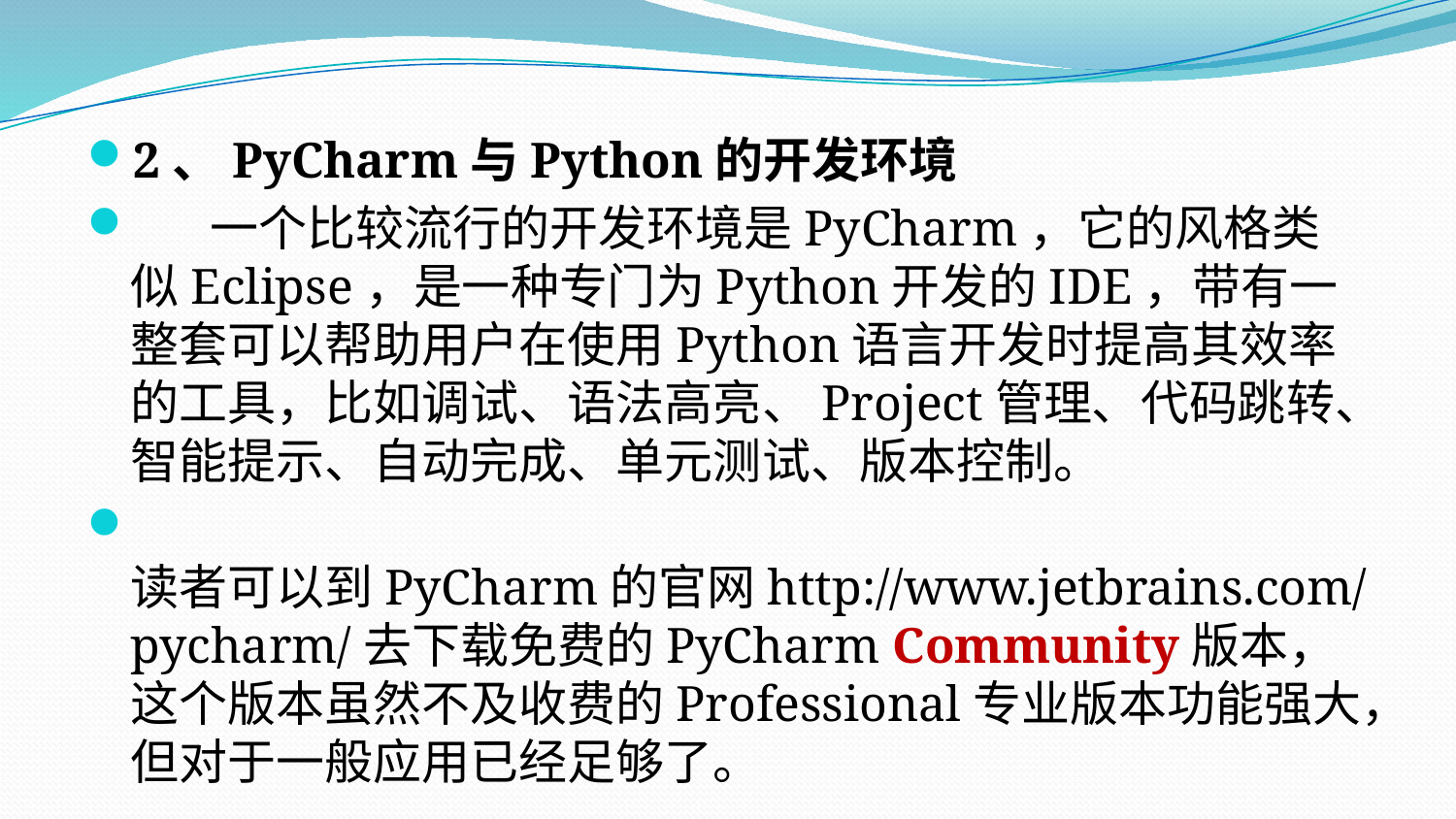

2、PyCharm与Python的开发环境
      一个比较流行的开发环境是PyCharm，它的风格类似Eclipse，是一种专门为Python开发的IDE，带有一整套可以帮助用户在使用Python语言开发时提高其效率的工具，比如调试、语法高亮、Project管理、代码跳转、智能提示、自动完成、单元测试、版本控制。
     读者可以到PyCharm的官网http://www.jetbrains.com/pycharm/去下载免费的PyCharm Community版本，这个版本虽然不及收费的Professional专业版本功能强大，但对于一般应用已经足够了。